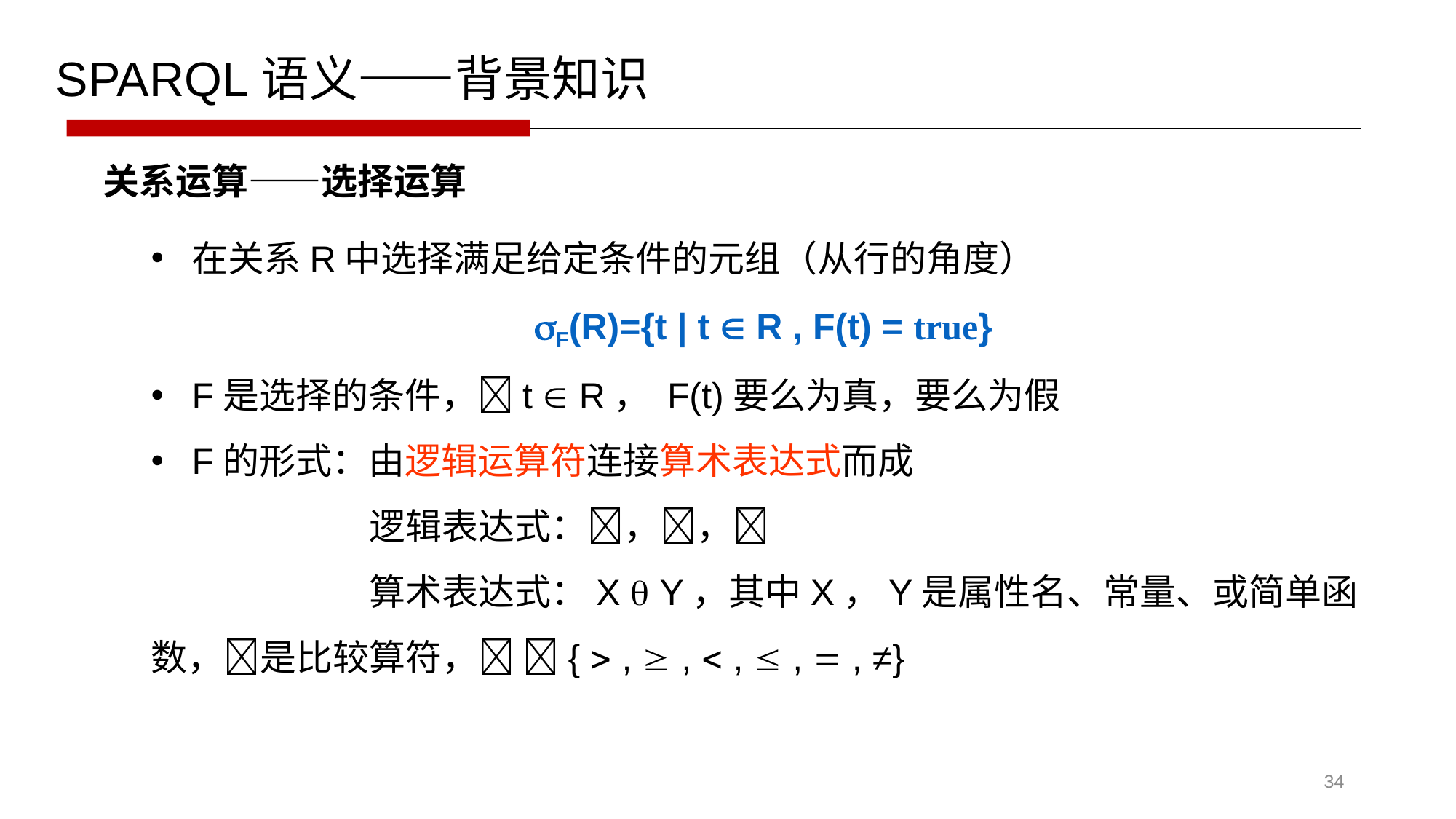

SPARQL语义——背景知识

关系运算——选择运算
在关系R中选择满足给定条件的元组（从行的角度）
σF(R)={t | t ∈ R , F(t) = true}
F是选择的条件，∀t ∈ R， F(t)要么为真，要么为假
F的形式：由逻辑运算符连接算术表达式而成
		逻辑表达式：∧，∨，¬
		算术表达式：X θ Y，其中X，Y是属性名、常量、或简单函数，θ是比较算符，θ ∈{ > , ≥ , < , ≤ , = , ≠}
34